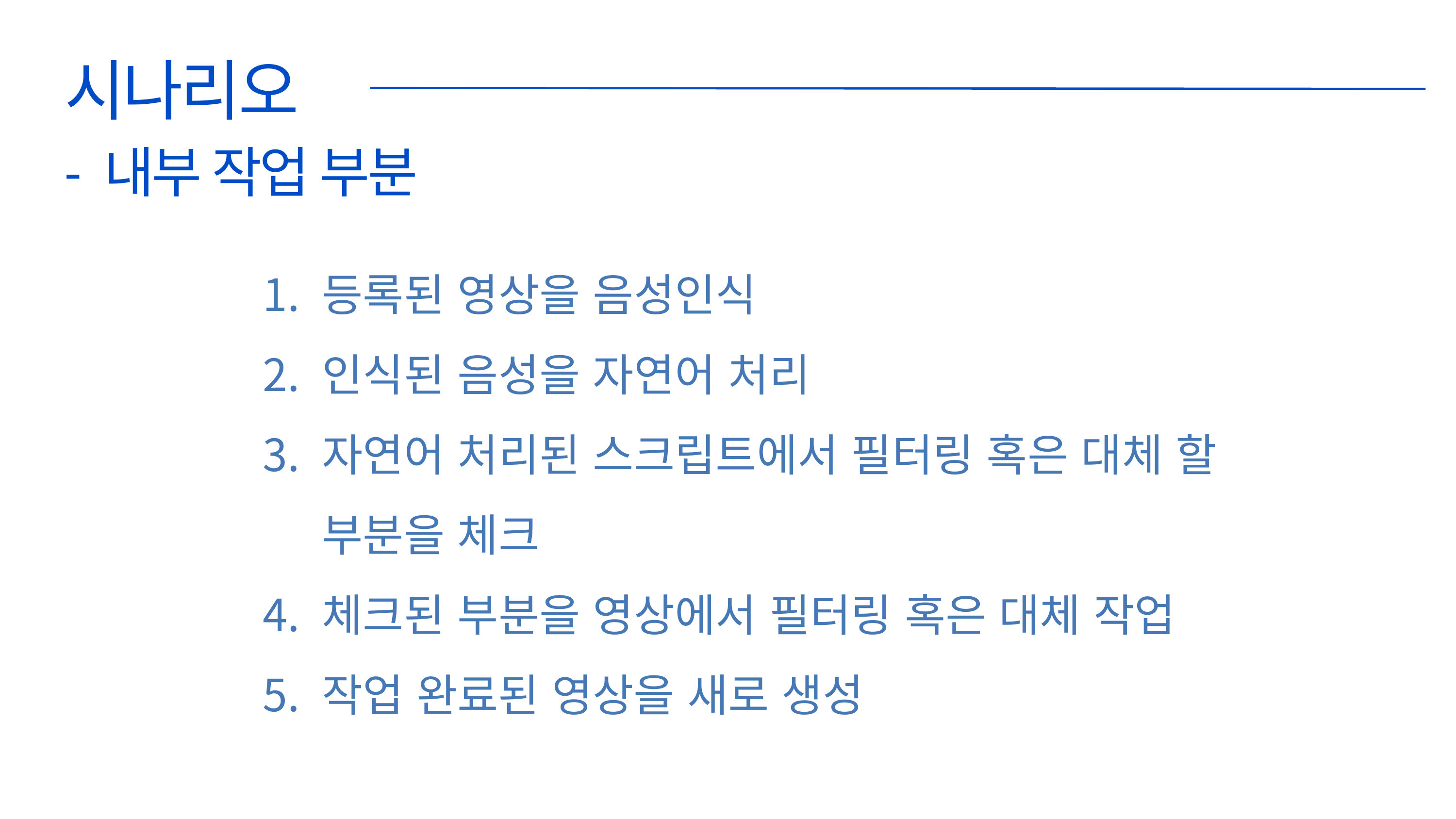

시나리오
- 내부 작업 부분

등록된 영상을 음성인식
인식된 음성을 자연어 처리
자연어 처리된 스크립트에서 필터링 혹은 대체 할 부분을 체크
체크된 부분을 영상에서 필터링 혹은 대체 작업
작업 완료된 영상을 새로 생성